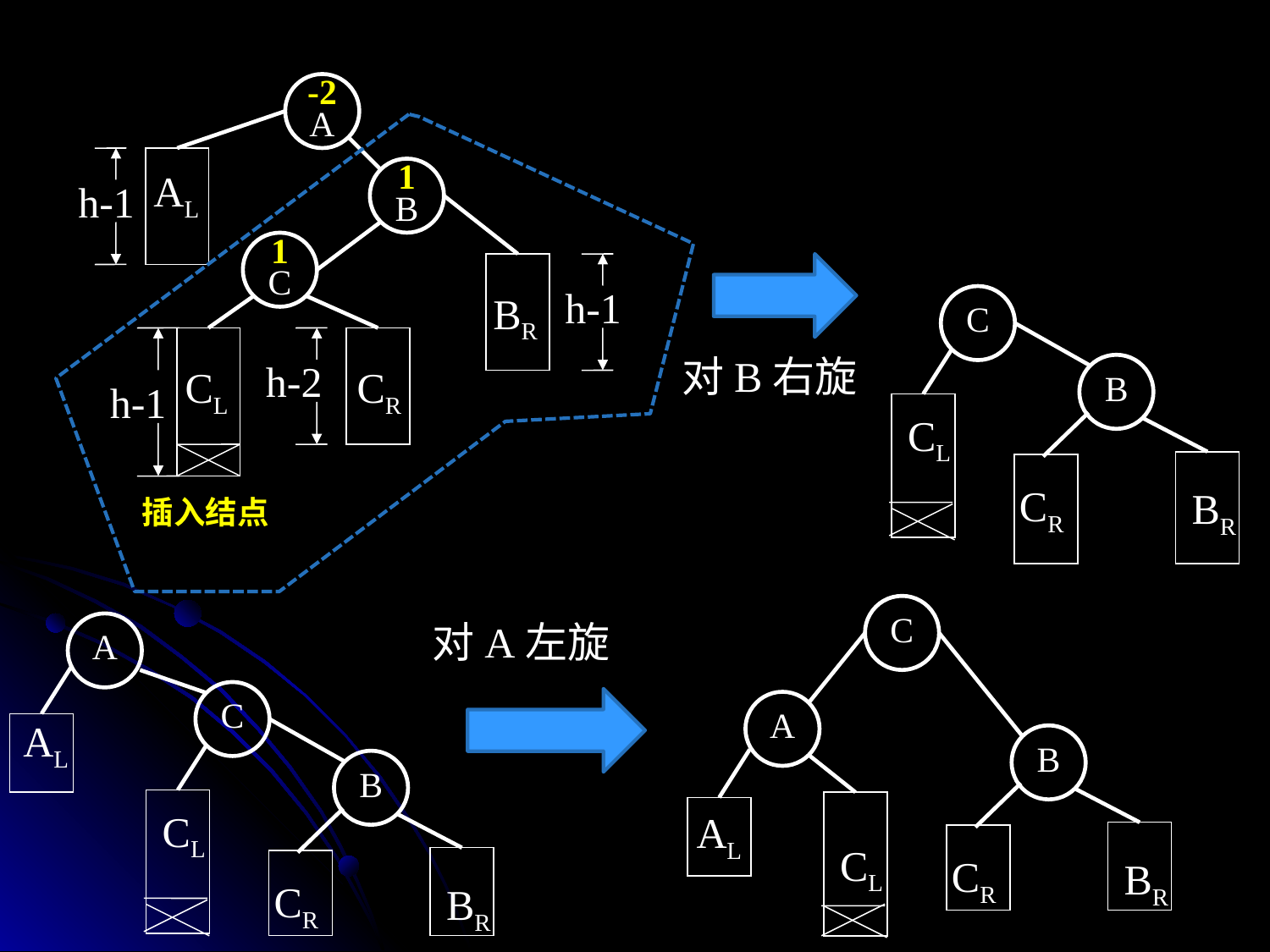

-2
A

h-1

AL
1
B
1
C

BR

h-1

h-1

CL

CR

h-2

C
对B右旋
B

CL

CR
BR
插入结点

C
对A左旋
A
C

A
AL

B
B

CL
AL

CL
CR
BR

CR
BR